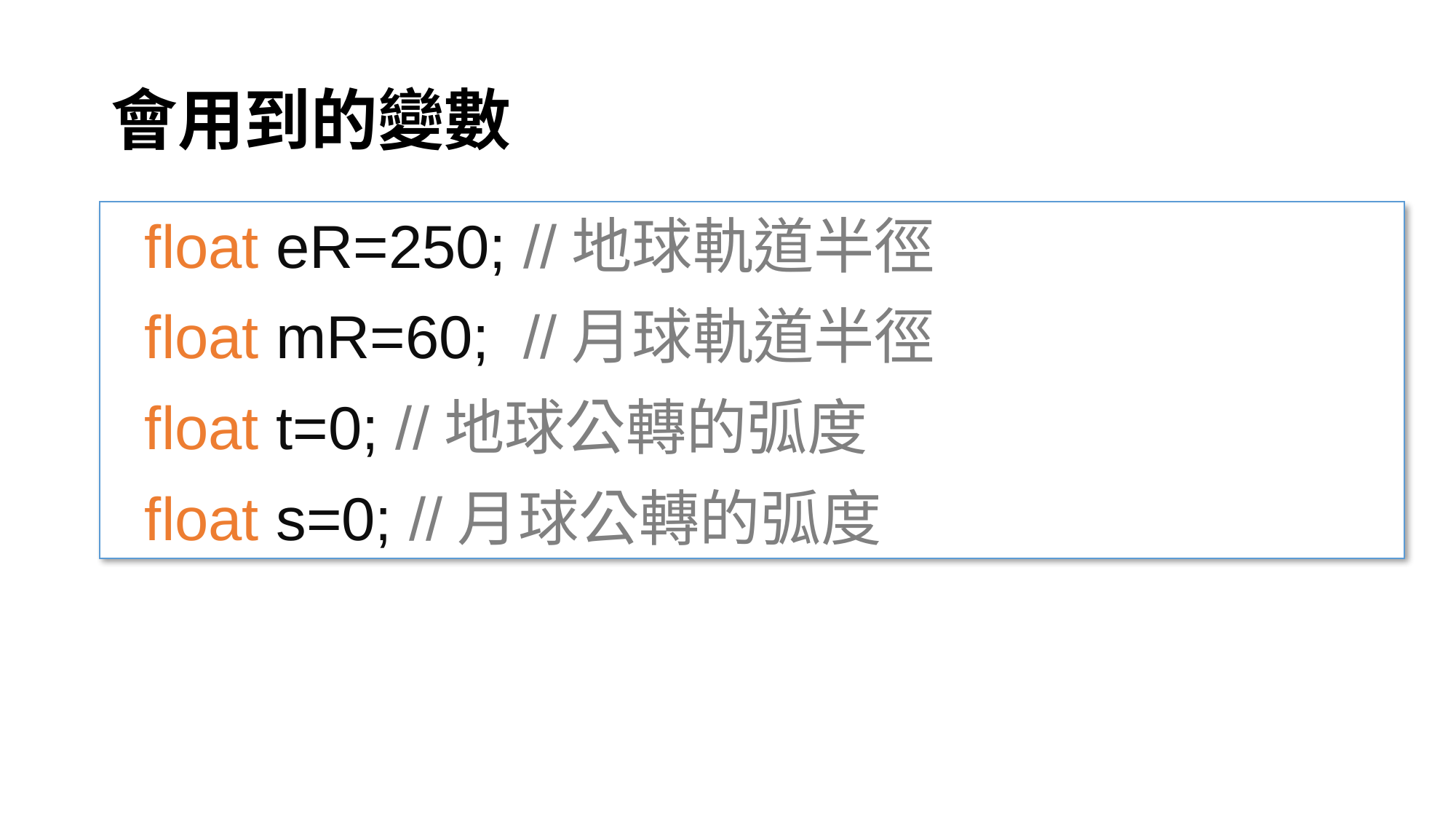

# 會用到的變數
  float eR=250; //地球軌道半徑
  float mR=60;  //月球軌道半徑
  float t=0; //地球公轉的弧度
  float s=0; //月球公轉的弧度